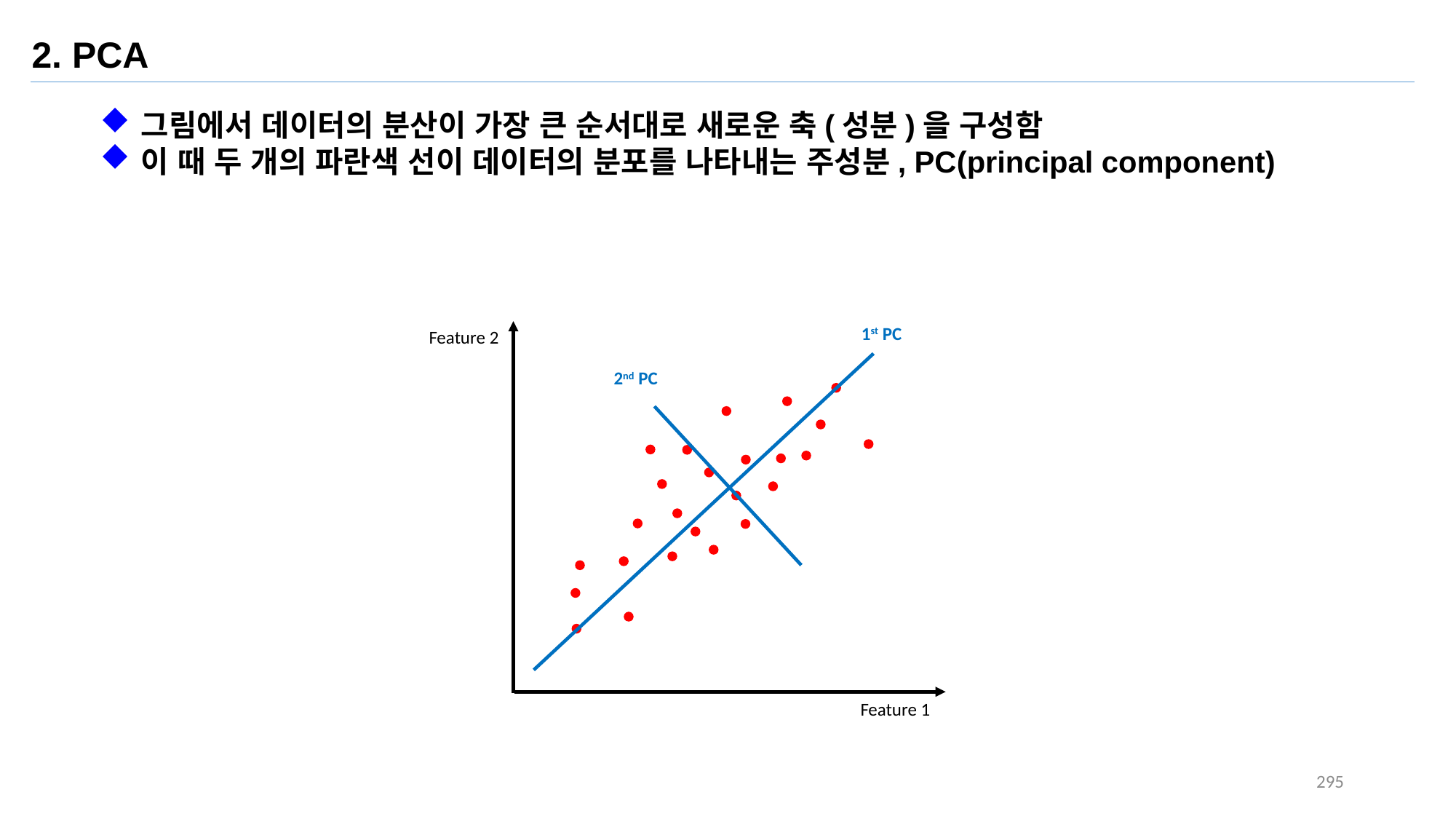

2. PCA
그림에서 데이터의 분산이 가장 큰 순서대로 새로운 축(성분)을 구성함
이 때 두 개의 파란색 선이 데이터의 분포를 나타내는 주성분, PC(principal component)
1st PC
Feature 2
2nd PC

Feature 1
295